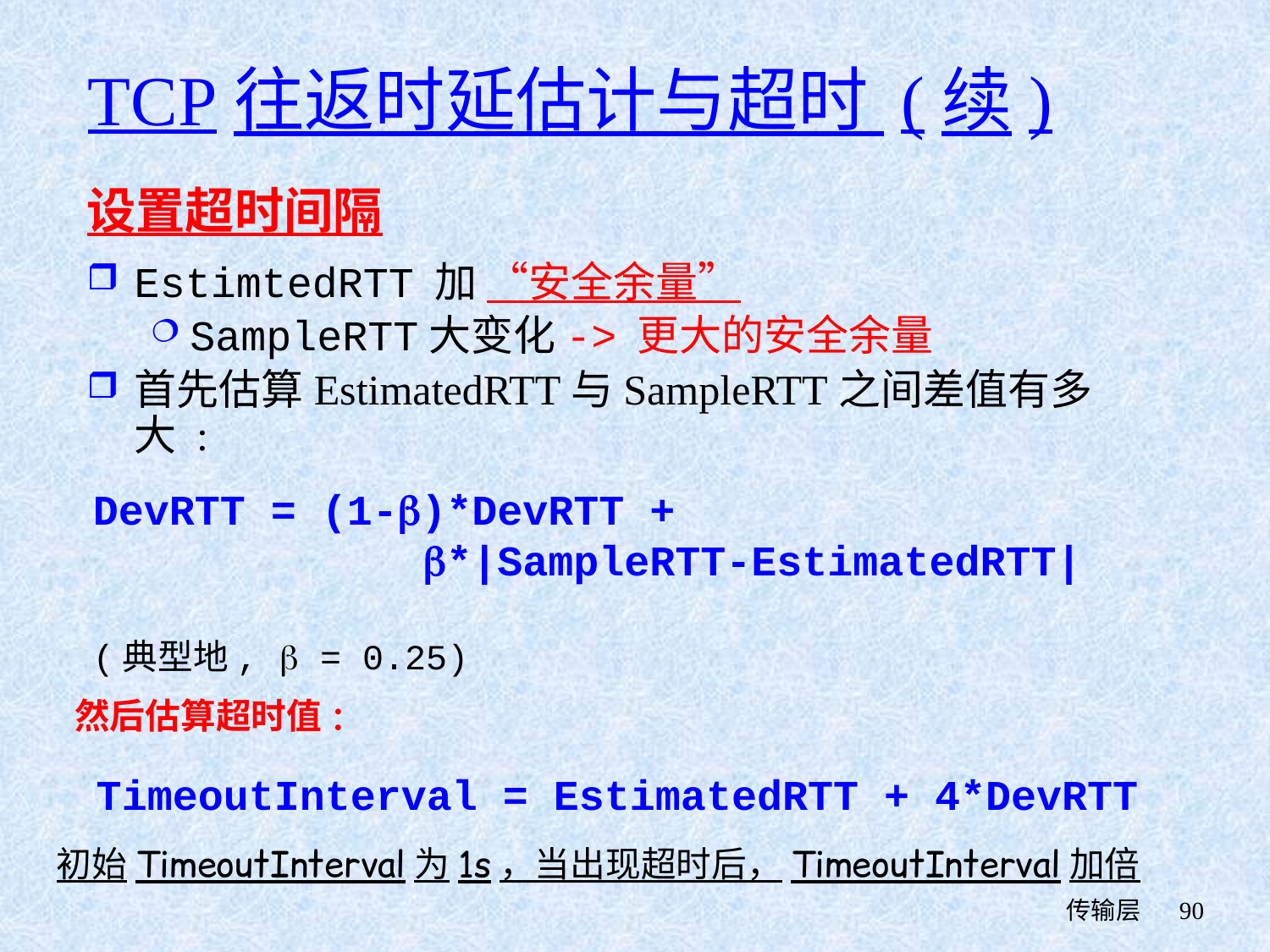

# TCP往返时延估计与超时 (续)
设置超时间隔
EstimtedRTT 加 “安全余量”
SampleRTT大变化-> 更大的安全余量
首先估算EstimatedRTT与SampleRTT之间差值有多大 :
DevRTT = (1-β)*DevRTT +
             β*|SampleRTT-EstimatedRTT|

(典型地, β = 0.25)
 然后估算超时值:
TimeoutInterval = EstimatedRTT + 4*DevRTT
初始TimeoutInterval为1s，当出现超时后，TimeoutInterval加倍
 传输层
90